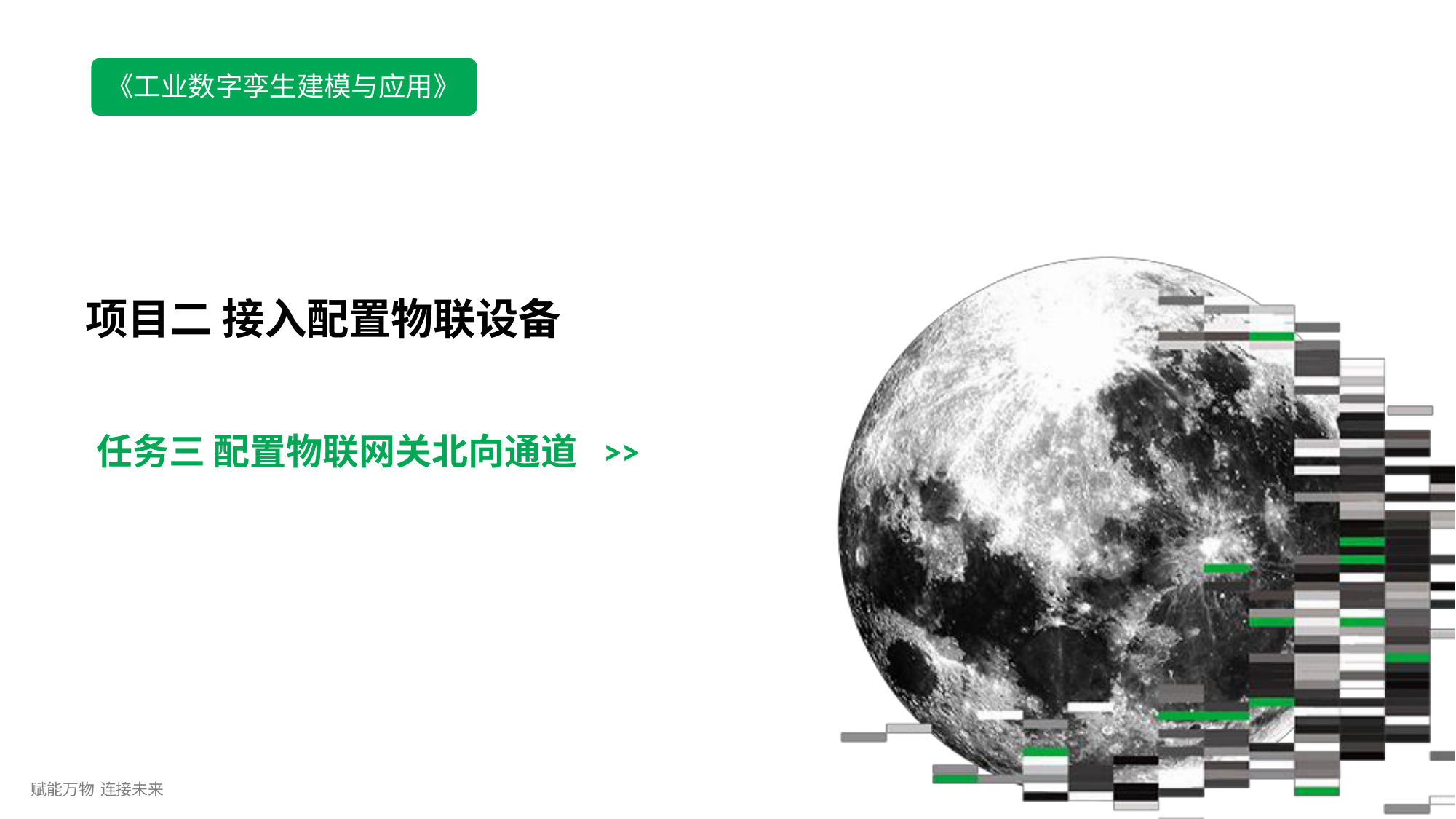

《工业数字孪生建模与应用》

项目二接入配置物联设备
任务三配置物联网关北向通道	>>
赋能万物 连接未来